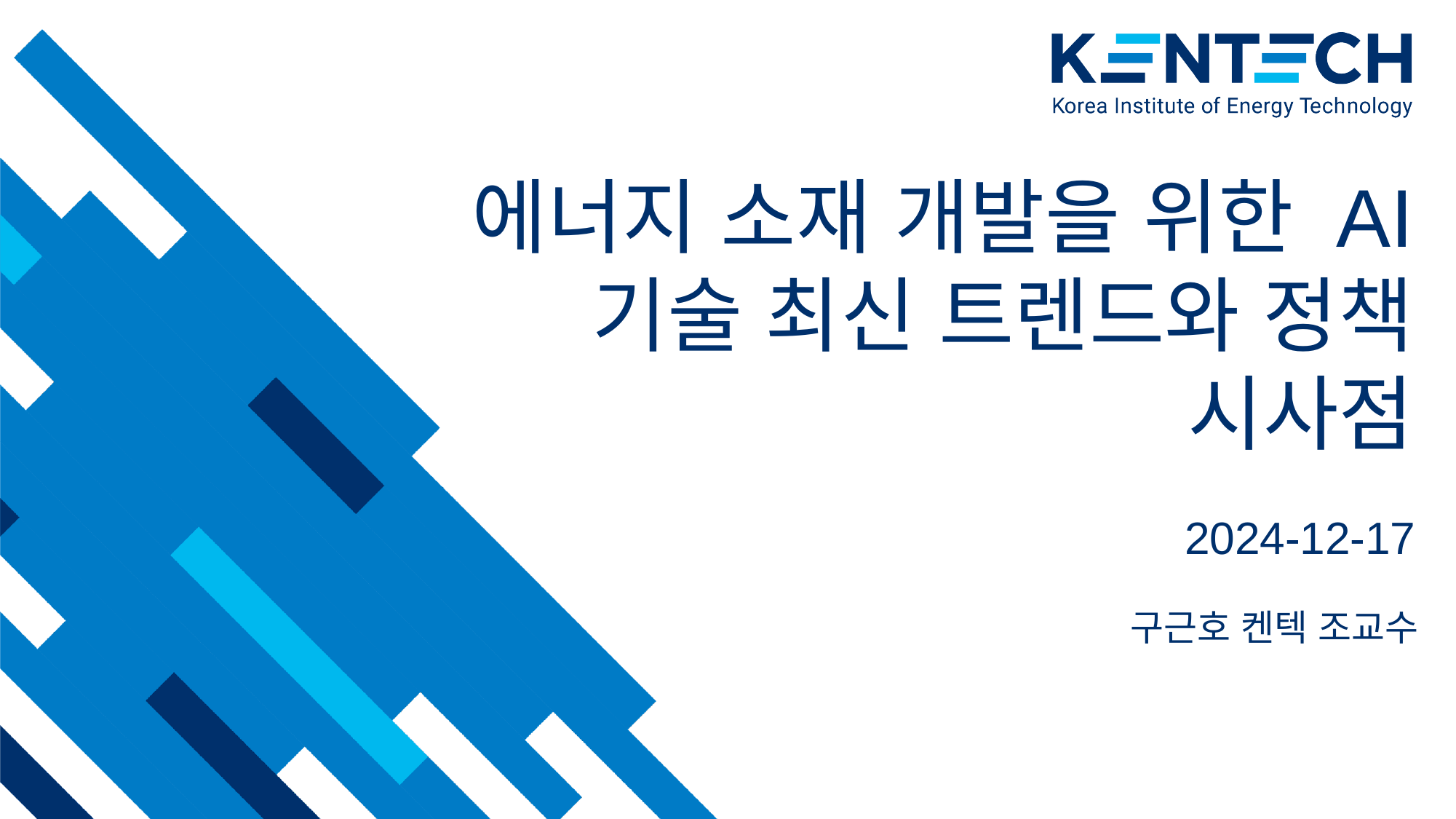

# 에너지 소재 개발을 위한 AI 기술 최신 트렌드와 정책 시사점
2024-12-17
구근호 켄텍 조교수